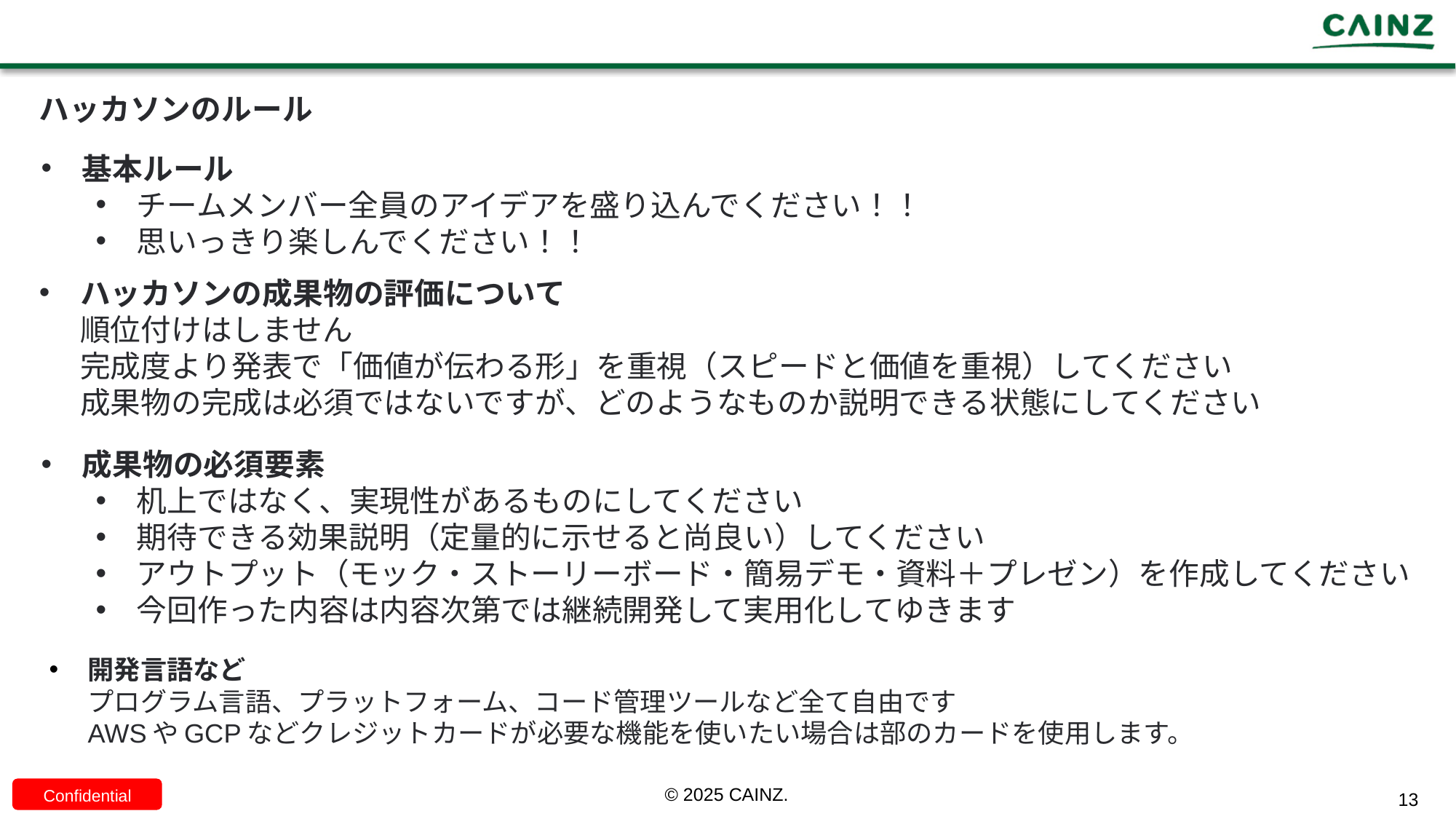

#
ハッカソンのルール
基本ルール
チームメンバー全員のアイデアを盛り込んでください！！
思いっきり楽しんでください！！
ハッカソンの成果物の評価について
順位付けはしません
完成度より発表で「価値が伝わる形」を重視（スピードと価値を重視）してください
成果物の完成は必須ではないですが、どのようなものか説明できる状態にしてください
成果物の必須要素
机上ではなく、実現性があるものにしてください
期待できる効果説明（定量的に示せると尚良い）してください
アウトプット（モック・ストーリーボード・簡易デモ・資料＋プレゼン）を作成してください
今回作った内容は内容次第では継続開発して実用化してゆきます
開発言語など
プログラム言語、プラットフォーム、コード管理ツールなど全て自由です
AWSやGCPなどクレジットカードが必要な機能を使いたい場合は部のカードを使用します。